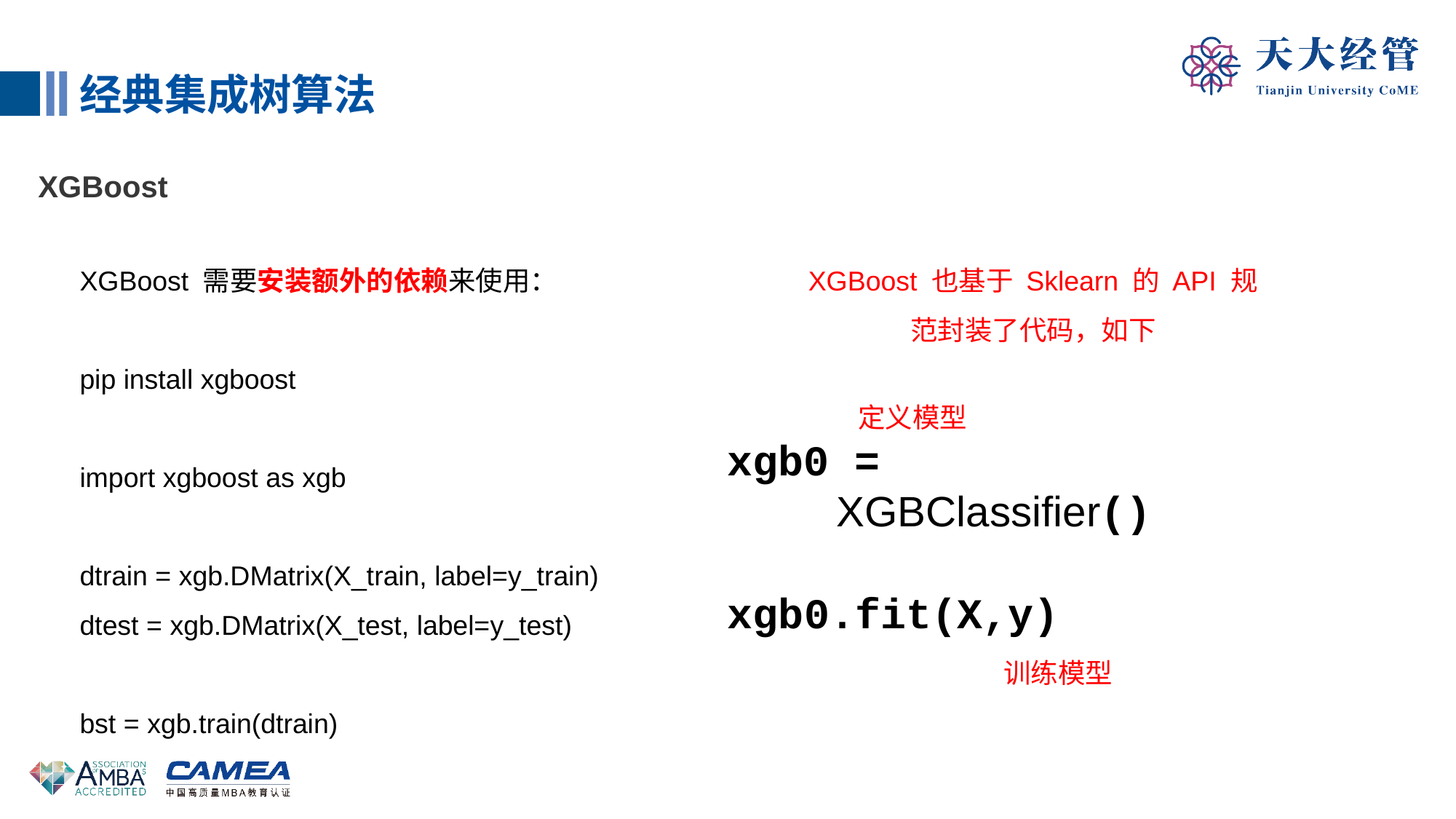

经典集成树算法

XGBoost
XGBoost 需要安装额外的依赖来使用：

pip install xgboost

import xgboost as xgb

dtrain = xgb.DMatrix(X_train, label=y_train)
dtest = xgb.DMatrix(X_test, label=y_test)

bst = xgb.train(dtrain)
XGBoost 也基于 Sklearn 的 API 规范封装了代码，如下
定义模型
xgb0 =
 	XGBClassifier()

xgb0.fit(X,y)
训练模型